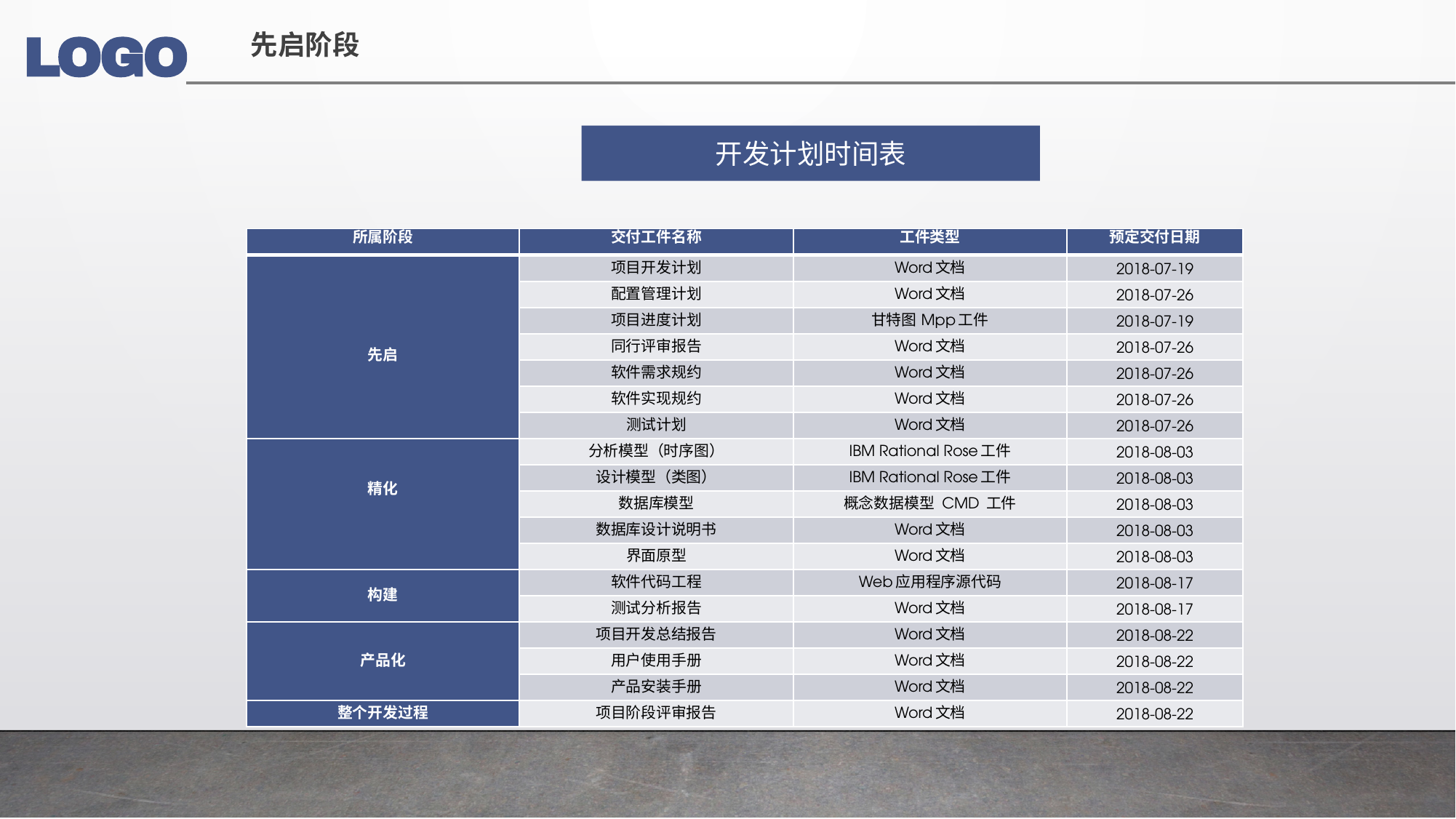

先启阶段
开发计划时间表
| 所属阶段 | 交付工件名称 | 工件类型 | 预定交付日期 |
| --- | --- | --- | --- |
| 先启 | 项目开发计划 | Word文档 | 2018-07-19 |
|  | 配置管理计划 | Word文档 | 2018-07-26 |
|  | 项目进度计划 | 甘特图Mpp工件 | 2018-07-19 |
|  | 同行评审报告 | Word文档 | 2018-07-26 |
|  | 软件需求规约 | Word文档 | 2018-07-26 |
|  | 软件实现规约 | Word文档 | 2018-07-26 |
|  | 测试计划 | Word文档 | 2018-07-26 |
| 精化 | 分析模型（时序图） | IBM Rational Rose工件 | 2018-08-03 |
|  | 设计模型（类图） | IBM Rational Rose工件 | 2018-08-03 |
|  | 数据库模型 | 概念数据模型 CMD 工件 | 2018-08-03 |
|  | 数据库设计说明书 | Word文档 | 2018-08-03 |
|  | 界面原型 | Word文档 | 2018-08-03 |
| 构建 | 软件代码工程 | Web应用程序源代码 | 2018-08-17 |
|  | 测试分析报告 | Word文档 | 2018-08-17 |
| 产品化 | 项目开发总结报告 | Word文档 | 2018-08-22 |
|  | 用户使用手册 | Word文档 | 2018-08-22 |
|  | 产品安装手册 | Word文档 | 2018-08-22 |
| 整个开发过程 | 项目阶段评审报告 | Word文档 | 2018-08-22 |